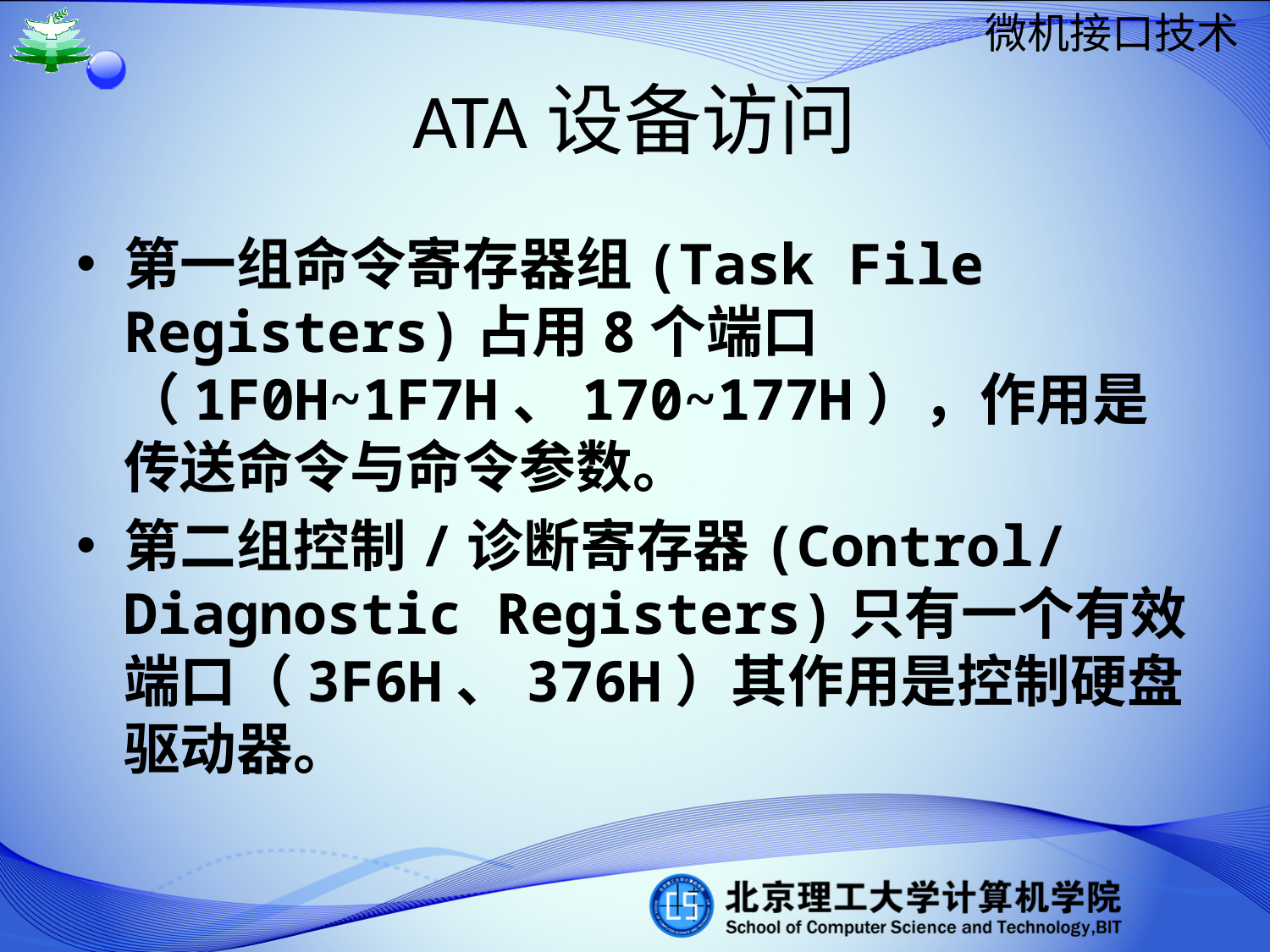

# ATA设备访问
第一组命令寄存器组(Task File Registers)占用8个端口（1F0H~1F7H、170~177H），作用是传送命令与命令参数。
第二组控制/诊断寄存器(Control/Diagnostic Registers)只有一个有效端口（3F6H、376H）其作用是控制硬盘驱动器。